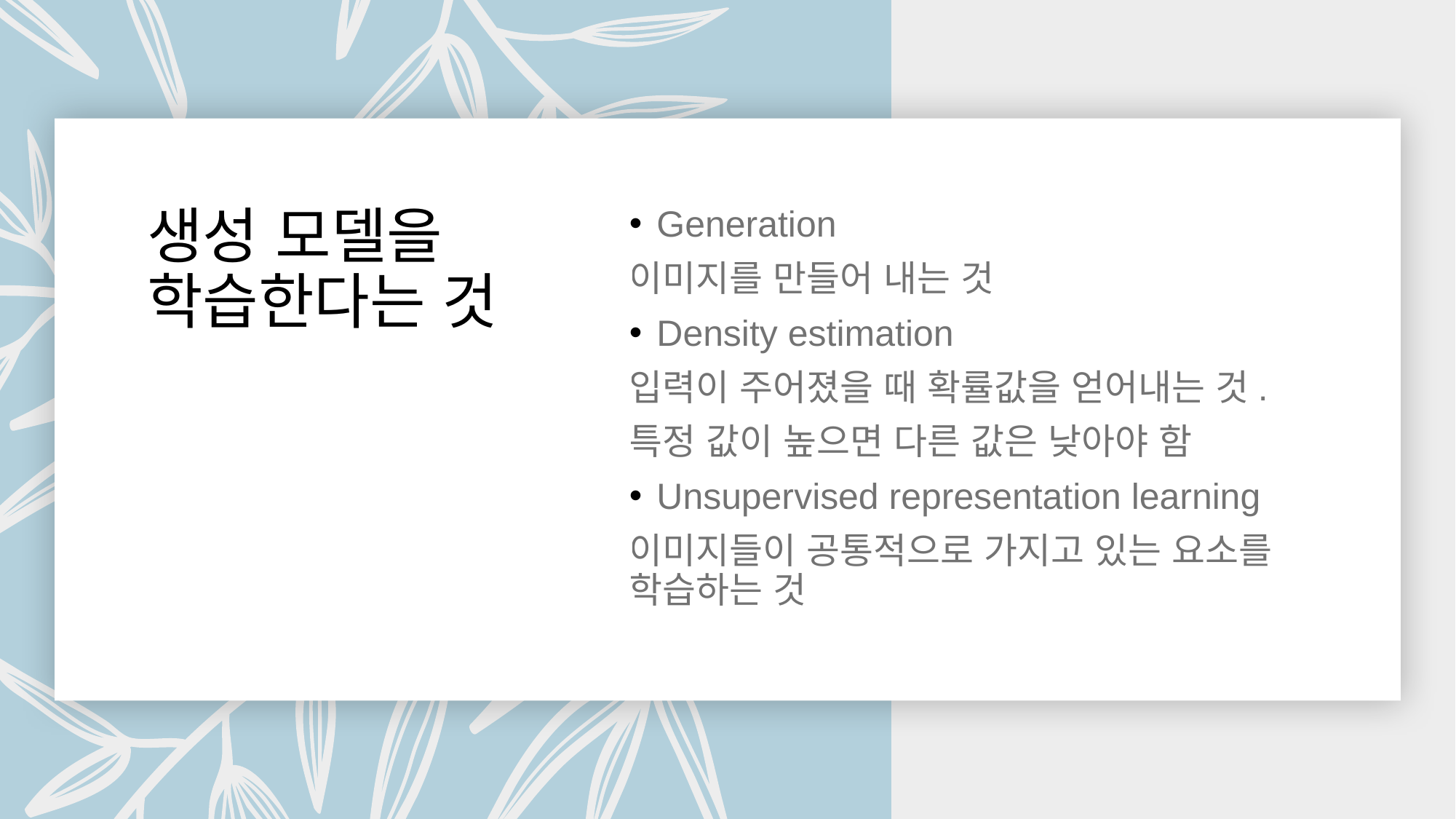

# 생성 모델을 학습한다는 것
Generation
이미지를 만들어 내는 것
Density estimation
입력이 주어졌을 때 확률값을 얻어내는 것.
특정 값이 높으면 다른 값은 낮아야 함
Unsupervised representation learning
이미지들이 공통적으로 가지고 있는 요소를 학습하는 것